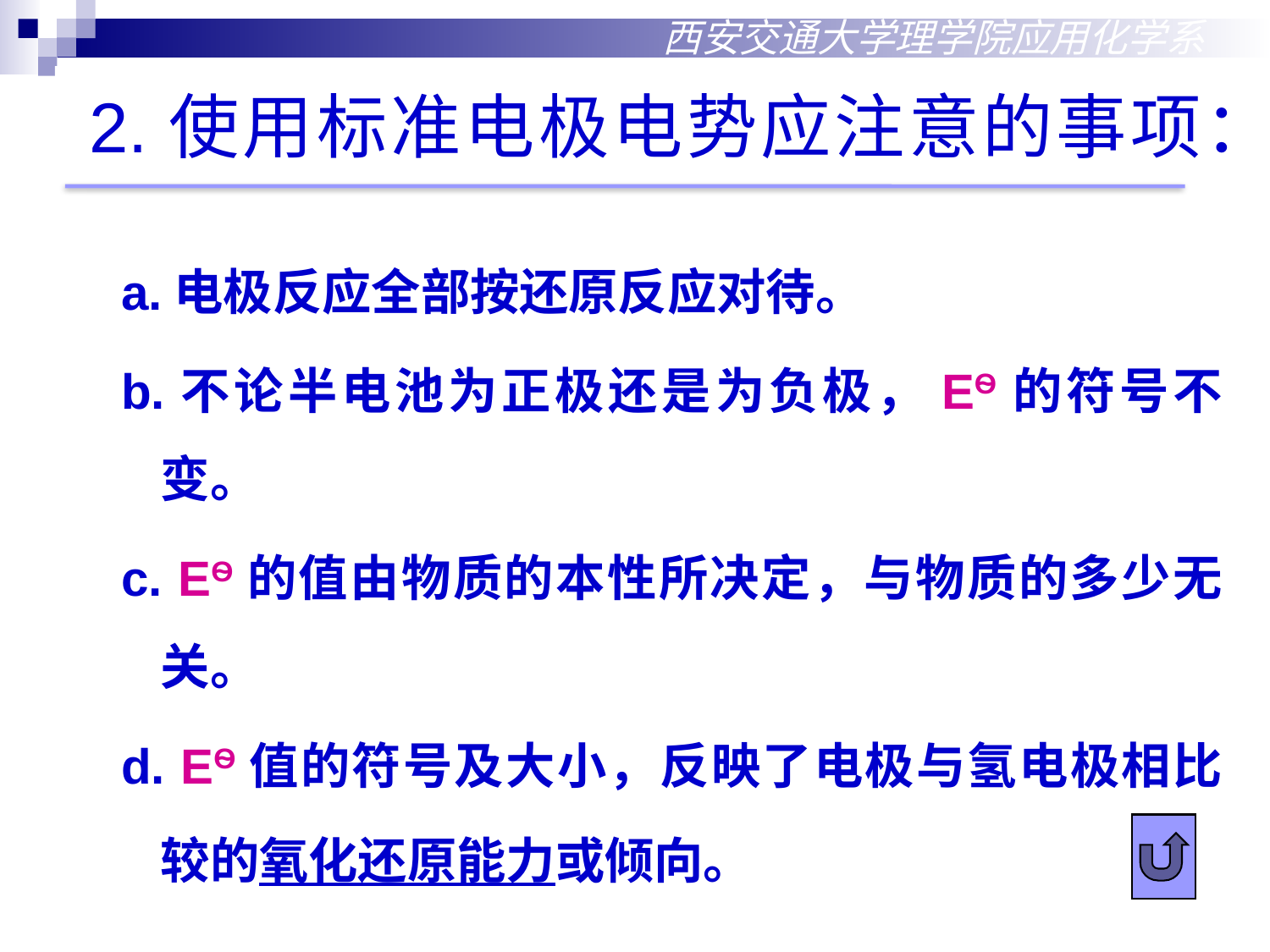

西安交通大学理学院应用化学系
2.使用标准电极电势应注意的事项：

a.电极反应全部按还原反应对待。
b.不论半电池为正极还是为负极，EѲ的符号不变。
c. EѲ的值由物质的本性所决定，与物质的多少无关。
d. EѲ值的符号及大小，反映了电极与氢电极相比较的氧化还原能力或倾向。